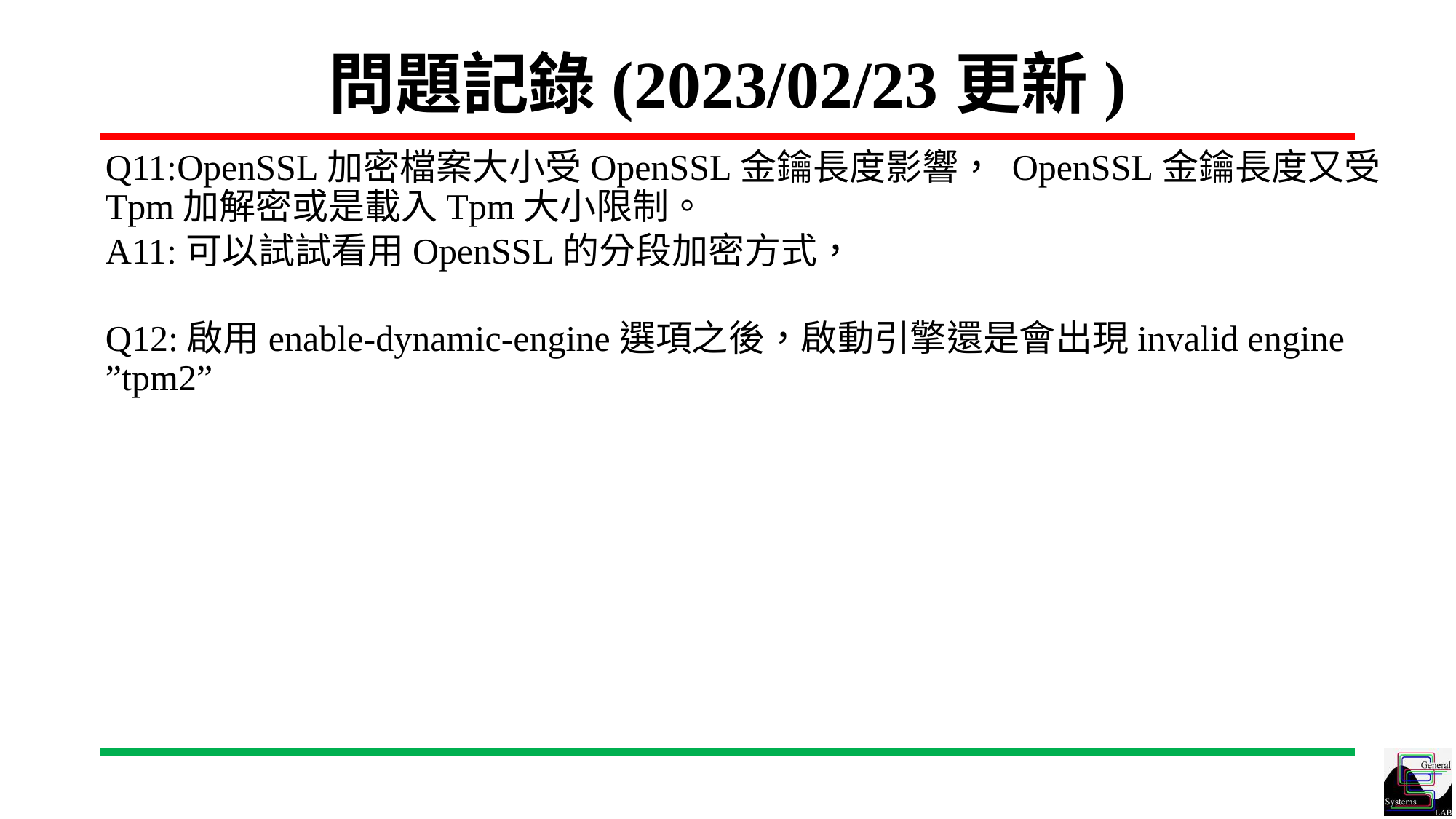

# 問題記錄(2023/02/23更新)
Q11:OpenSSL加密檔案大小受OpenSSL金鑰長度影響， OpenSSL金鑰長度又受Tpm加解密或是載入Tpm大小限制。
A11:可以試試看用OpenSSL的分段加密方式，

Q12:啟用enable-dynamic-engine選項之後，啟動引擎還是會出現invalid engine ”tpm2”